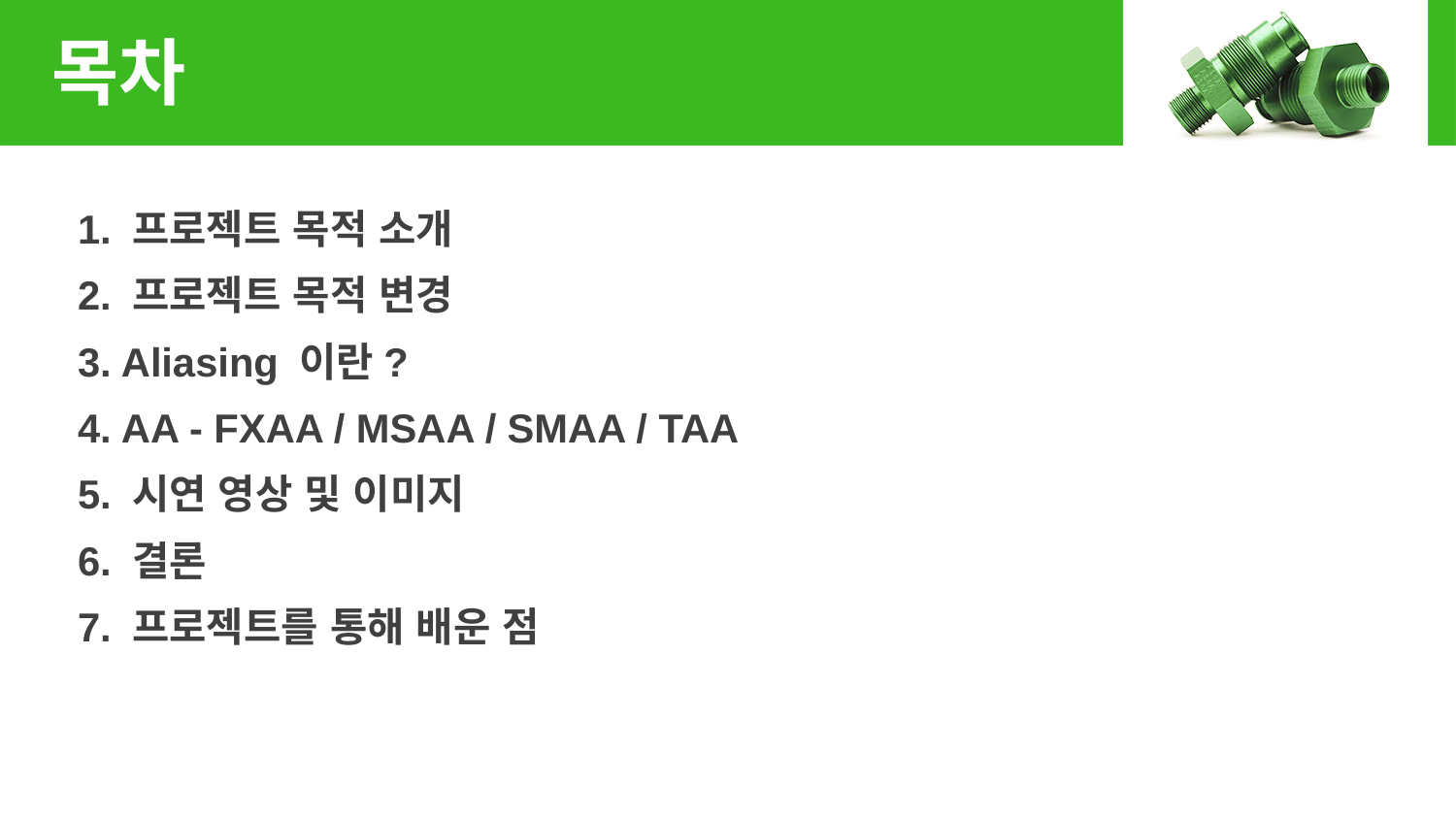

# 목차
1. 프로젝트 목적 소개
2. 프로젝트 목적 변경
3. Aliasing 이란?
4. AA - FXAA / MSAA / SMAA / TAA
5. 시연 영상 및 이미지
6. 결론
7. 프로젝트를 통해 배운 점